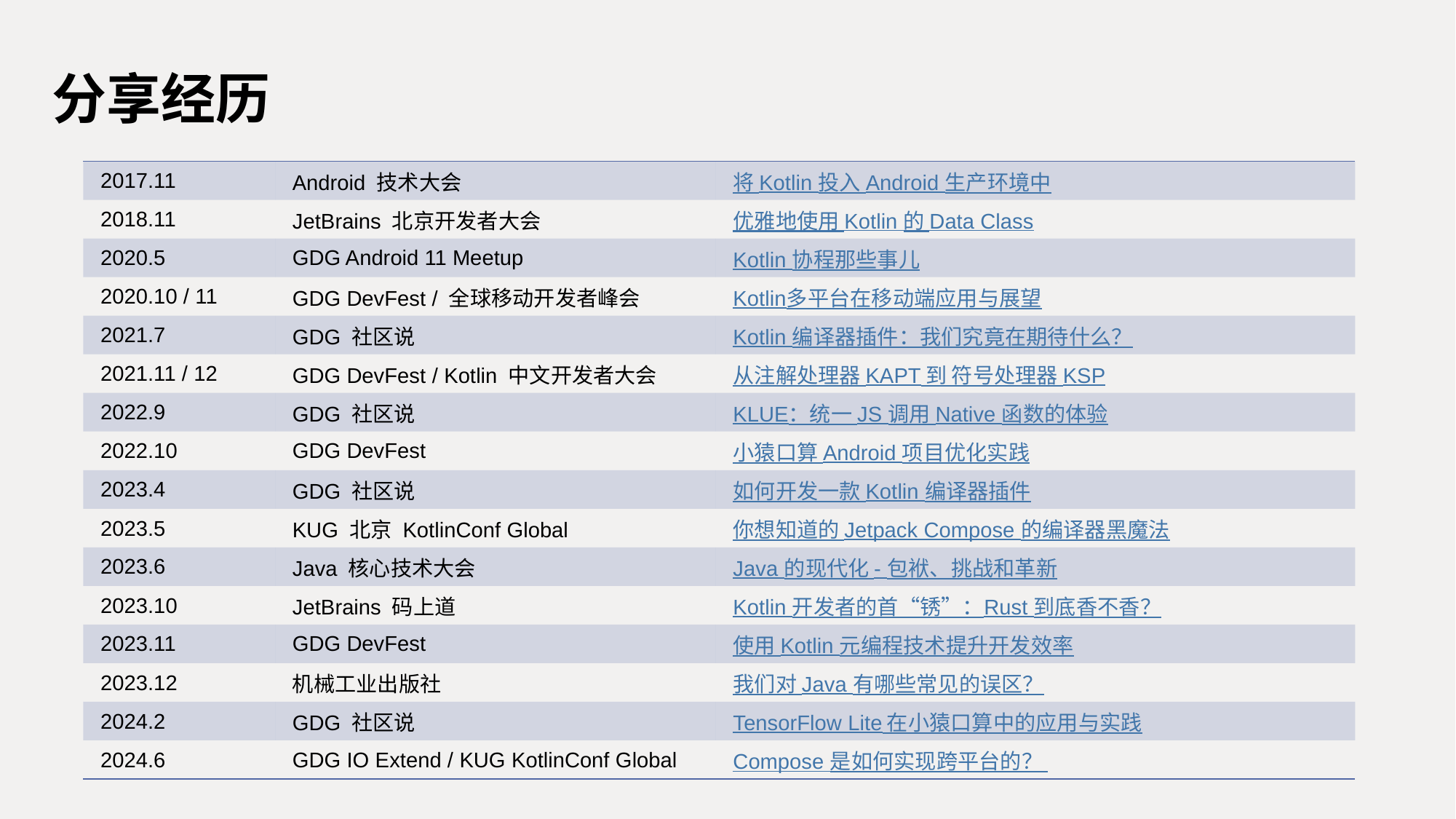

# 分享经历
| 2017.11 | Android 技术大会 | 将 Kotlin 投入 Android 生产环境中 |
| --- | --- | --- |
| 2018.11 | JetBrains 北京开发者大会 | 优雅地使用 Kotlin 的 Data Class |
| 2020.5 | GDG Android 11 Meetup | Kotlin 协程那些事儿 |
| 2020.10 / 11 | GDG DevFest / 全球移动开发者峰会 | Kotlin多平台在移动端应用与展望 |
| 2021.7 | GDG 社区说 | Kotlin 编译器插件：我们究竟在期待什么？ |
| 2021.11 / 12 | GDG DevFest / Kotlin 中文开发者大会 | 从注解处理器 KAPT 到 符号处理器 KSP |
| 2022.9 | GDG 社区说 | KLUE：统一 JS 调用 Native 函数的体验 |
| 2022.10 | GDG DevFest | 小猿口算 Android 项目优化实践 |
| 2023.4 | GDG 社区说 | 如何开发一款 Kotlin 编译器插件 |
| 2023.5 | KUG 北京 KotlinConf Global | 你想知道的 Jetpack Compose 的编译器黑魔法 |
| 2023.6 | Java 核心技术大会 | Java 的现代化 - 包袱、挑战和革新 |
| 2023.10 | JetBrains 码上道 | Kotlin 开发者的首“锈”：Rust 到底香不香？ |
| 2023.11 | GDG DevFest | 使用 Kotlin 元编程技术提升开发效率 |
| 2023.12 | 机械工业出版社 | 我们对 Java 有哪些常见的误区？ |
| 2024.2 | GDG 社区说 | TensorFlow Lite 在小猿口算中的应用与实践 |
| 2024.6 | GDG IO Extend / KUG KotlinConf Global | Compose 是如何实现跨平台的？ |